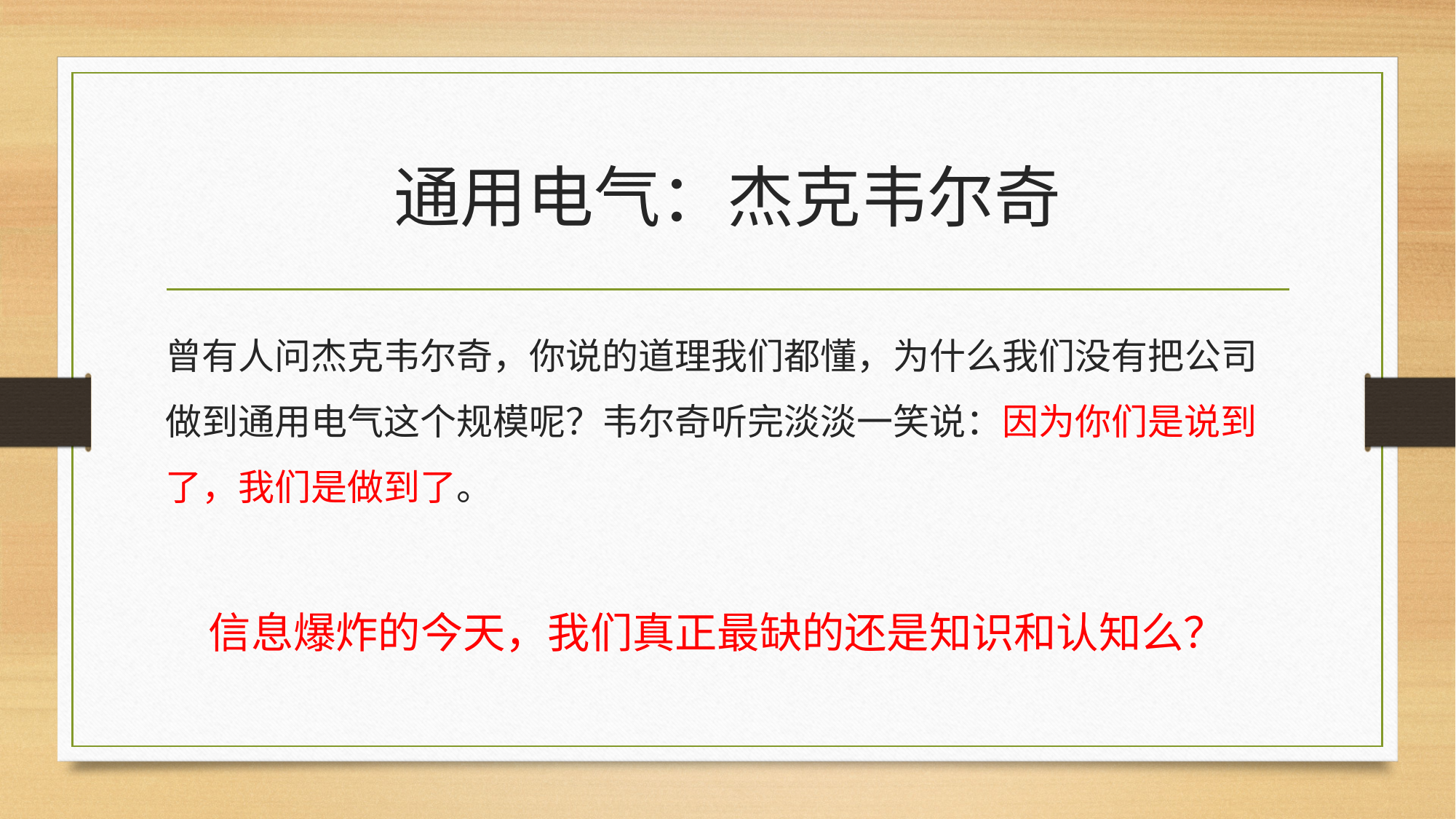

# 通用电气：杰克韦尔奇
曾有人问杰克韦尔奇，你说的道理我们都懂，为什么我们没有把公司做到通用电气这个规模呢？韦尔奇听完淡淡一笑说：因为你们是说到了，我们是做到了。

信息爆炸的今天，我们真正最缺的还是知识和认知么？